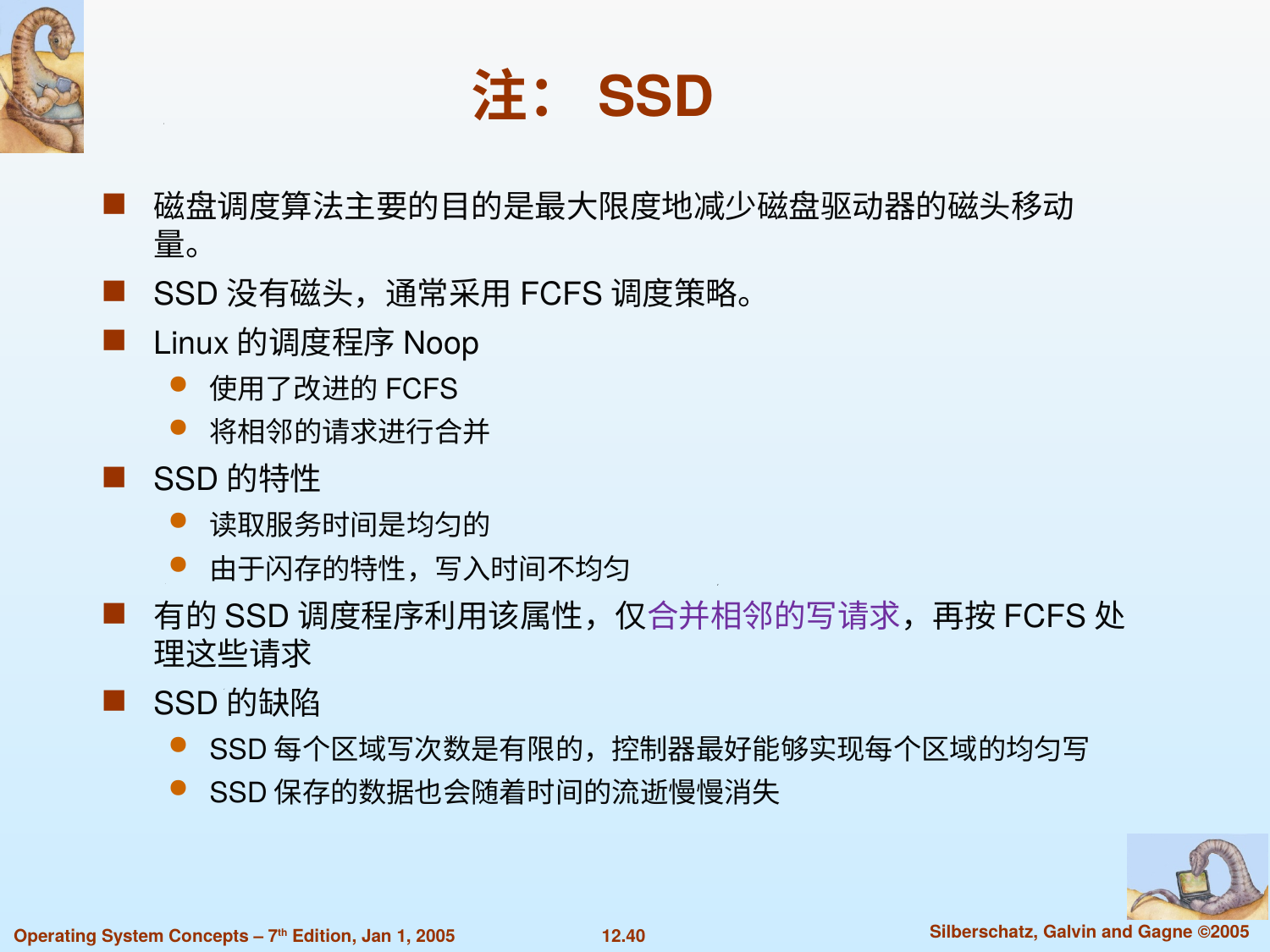

# 注：SSD
磁盘调度算法主要的目的是最大限度地减少磁盘驱动器的磁头移动量。
SSD没有磁头，通常采用FCFS调度策略。
Linux的调度程序Noop
使用了改进的FCFS
将相邻的请求进行合并
SSD的特性
读取服务时间是均匀的
由于闪存的特性，写入时间不均匀
有的SSD调度程序利用该属性，仅合并相邻的写请求，再按FCFS处理这些请求
SSD的缺陷
SSD每个区域写次数是有限的，控制器最好能够实现每个区域的均匀写
SSD保存的数据也会随着时间的流逝慢慢消失